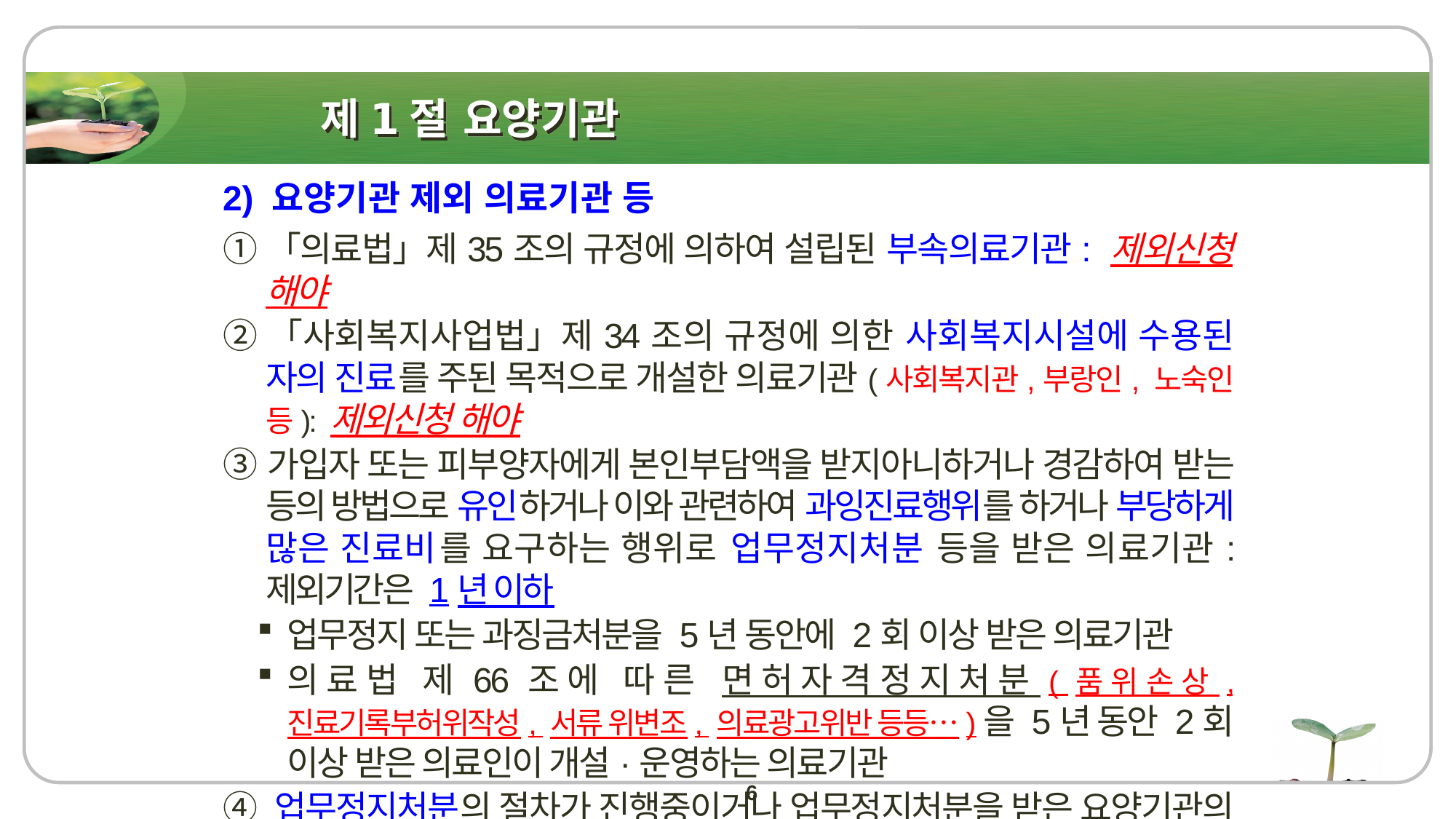

# 제1절 요양기관
2) 요양기관 제외 의료기관 등
①「의료법」제35조의 규정에 의하여 설립된 부속의료기관: 제외신청 해야
②「사회복지사업법」제34조의 규정에 의한 사회복지시설에 수용된 자의 진료를 주된 목적으로 개설한 의료기관(사회복지관,부랑인, 노숙인 등): 제외신청 해야
③가입자 또는 피부양자에게 본인부담액을 받지아니하거나 경감하여 받는 등의 방법으로 유인하거나 이와 관련하여 과잉진료행위를 하거나 부당하게 많은 진료비를 요구하는 행위로 업무정지처분 등을 받은 의료기관: 제외기간은 1년 이하
업무정지 또는 과징금처분을 5년 동안에 2회 이상 받은 의료기관
의료법 제66조에 따른 면허자격정지처분(품위손상, 진료기록부허위작성, 서류 위변조, 의료광고위반 등등…)을 5년 동안 2회 이상 받은 의료인이 개설·운영하는 의료기관
④ 업무정지처분의 절차가 진행중이거나 업무정지처분을 받은 요양기관의 개설자가 개설한 의료기관 또는 약국: 업무정지처분이 끝나는 날까지 제외
6